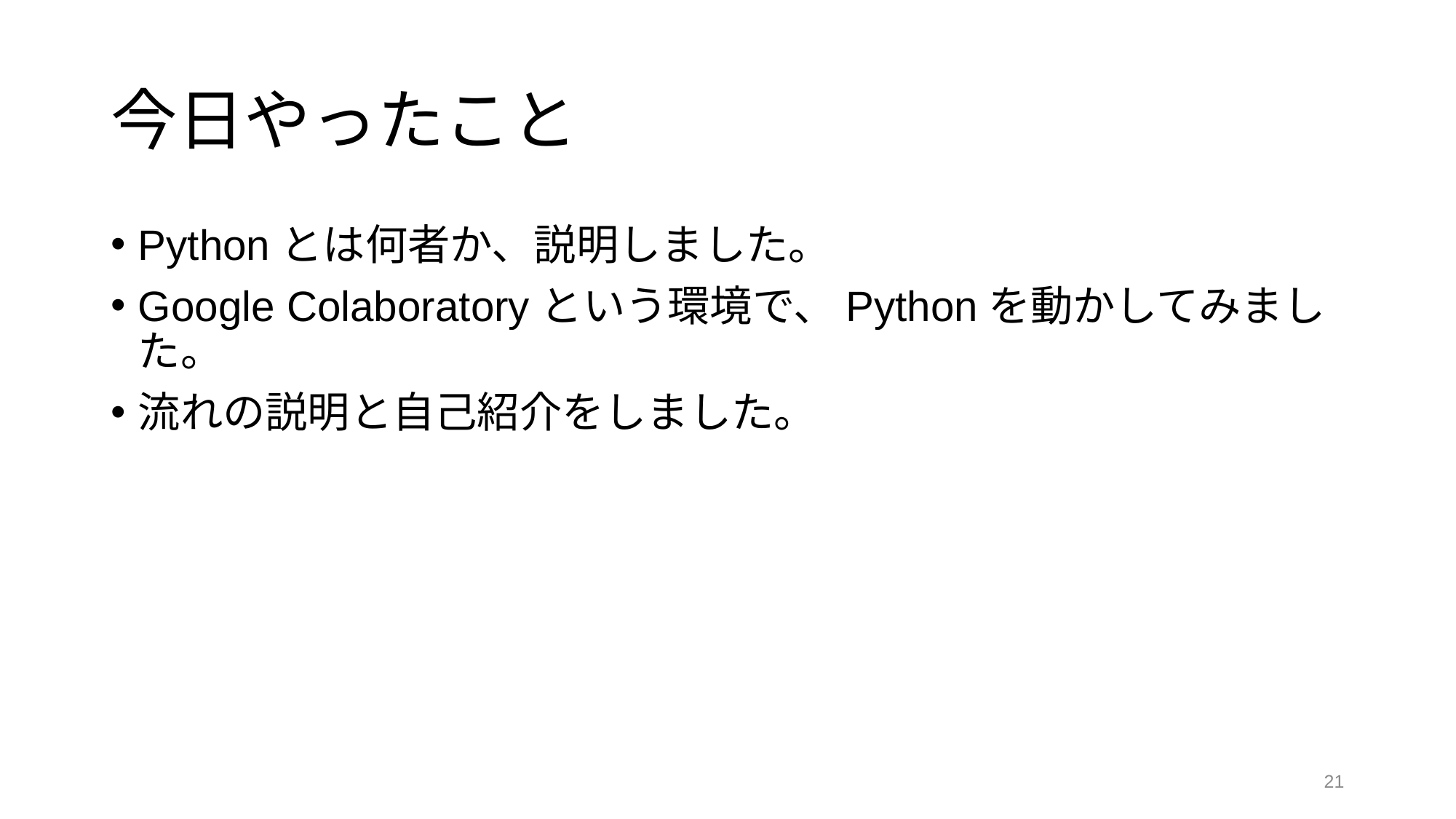

# 今日やったこと
Pythonとは何者か、説明しました。
Google Colaboratoryという環境で、Pythonを動かしてみました。
流れの説明と自己紹介をしました。
21